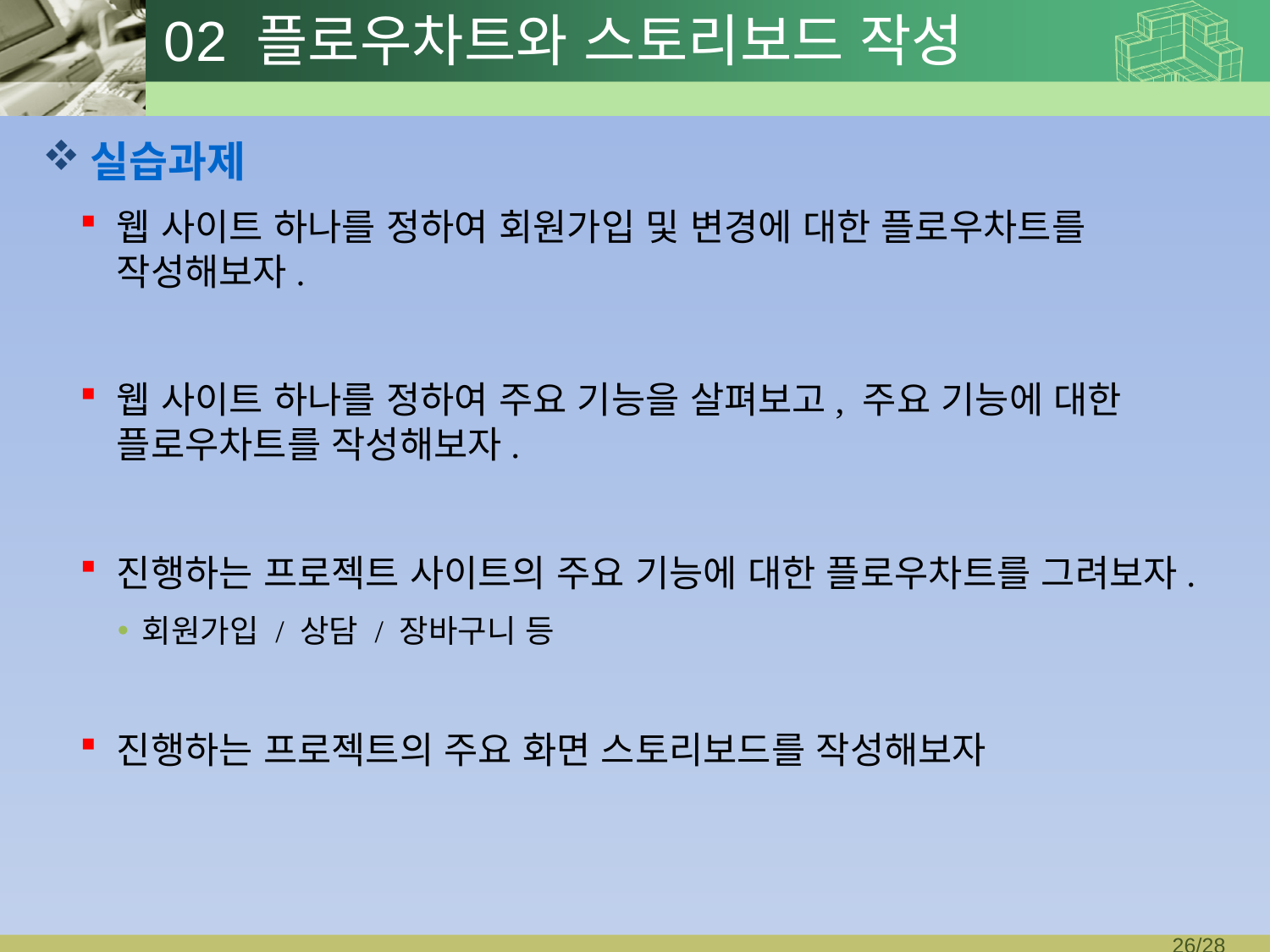

# 02 플로우차트와 스토리보드 작성
실습과제
웹 사이트 하나를 정하여 회원가입 및 변경에 대한 플로우차트를 작성해보자.

웹 사이트 하나를 정하여 주요 기능을 살펴보고, 주요 기능에 대한 플로우차트를 작성해보자.

진행하는 프로젝트 사이트의 주요 기능에 대한 플로우차트를 그려보자.
회원가입 / 상담 / 장바구니 등

진행하는 프로젝트의 주요 화면 스토리보드를 작성해보자